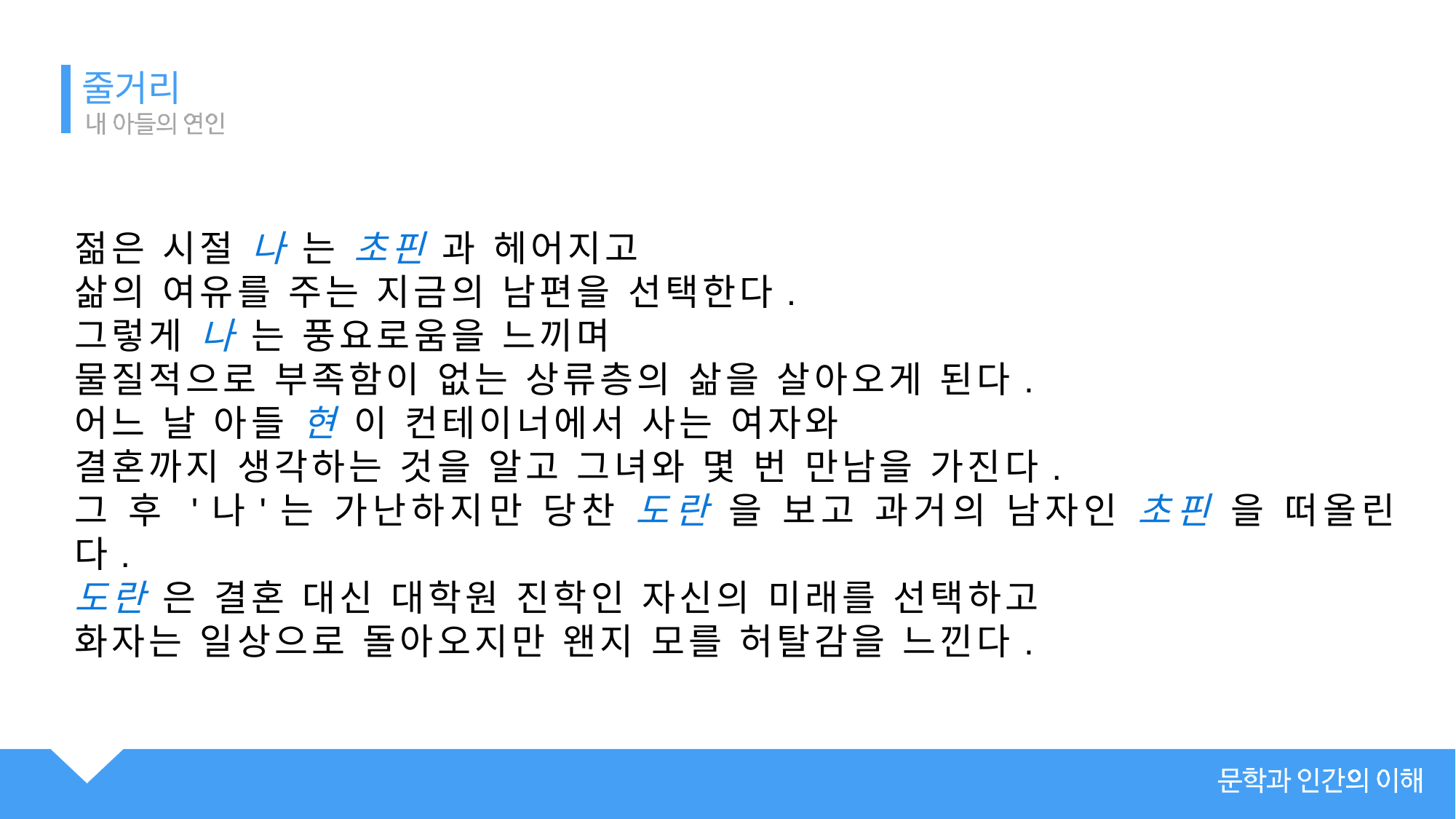

줄거리

젊은 시절 나 는 초핀 과 헤어지고
삶의 여유를 주는 지금의 남편을 선택한다.
그렇게 나 는 풍요로움을 느끼며
물질적으로 부족함이 없는 상류층의 삶을 살아오게 된다.
어느 날 아들 현 이 컨테이너에서 사는 여자와
결혼까지 생각하는 것을 알고 그녀와 몇 번 만남을 가진다.
그 후 '나'는 가난하지만 당찬 도란 을 보고 과거의 남자인 초핀 을 떠올린다.
도란 은 결혼 대신 대학원 진학인 자신의 미래를 선택하고
화자는 일상으로 돌아오지만 왠지 모를 허탈감을 느낀다.